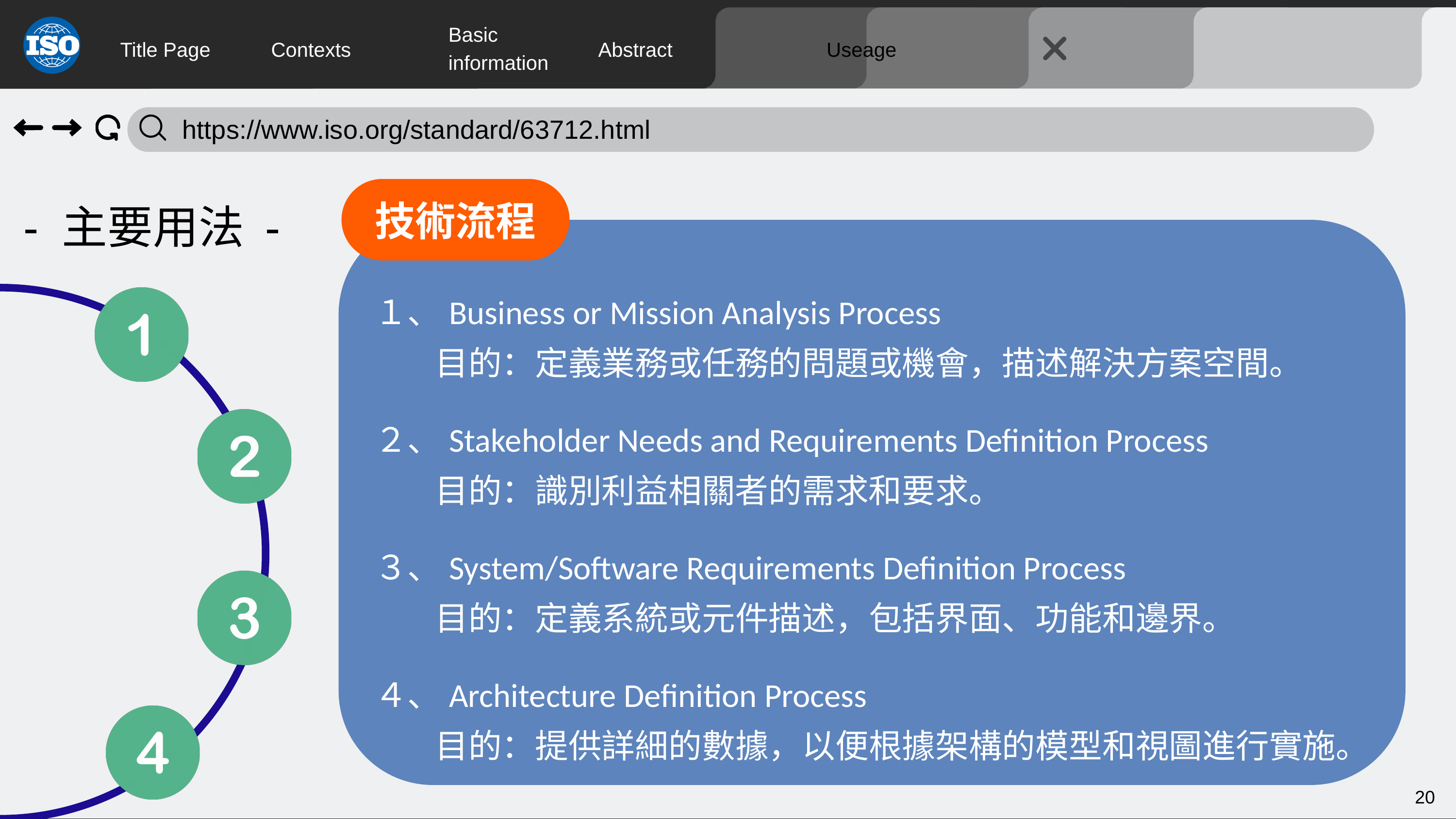

Title Page
Contexts
Abstract
Useage

Basic
information

       https://www.iso.org/standard/63712.html

- 主要用法 -
技術流程

１、Business or Mission Analysis Process
       目的：定義業務或任務的問題或機會，描述解決方案空間。

２、Stakeholder Needs and Requirements Definition Process
       目的：識別利益相關者的需求和要求。

３、System/Software Requirements Definition Process
       目的：定義系統或元件描述，包括界面、功能和邊界。

４、Architecture Definition Process
       目的：提供詳細的數據，以便根據架構的模型和視圖進行實施。

20